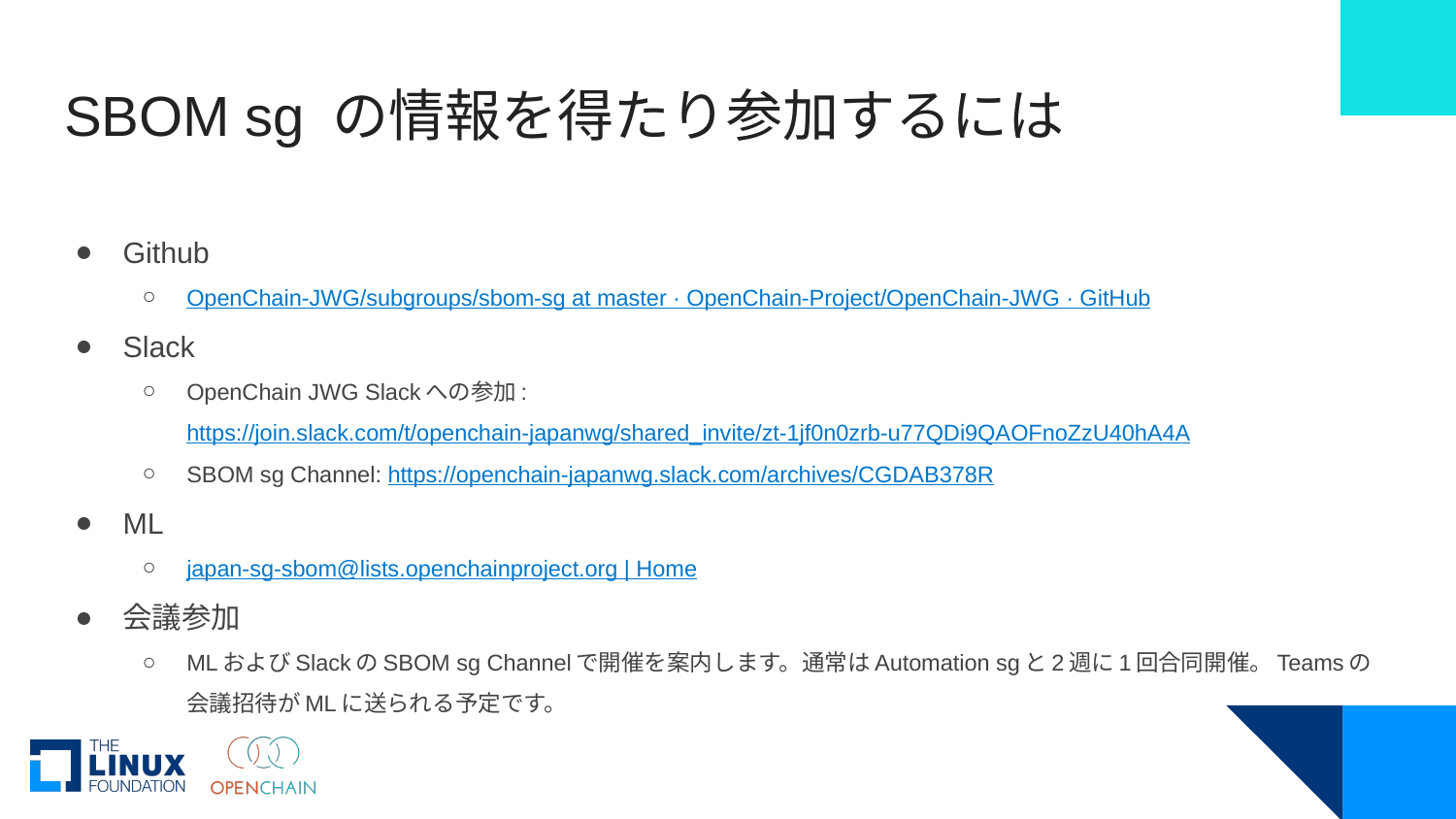

# SBOM sg の情報を得たり参加するには
Github
OpenChain-JWG/subgroups/sbom-sg at master · OpenChain-Project/OpenChain-JWG · GitHub
Slack
OpenChain JWG Slackへの参加: https://join.slack.com/t/openchain-japanwg/shared_invite/zt-1jf0n0zrb-u77QDi9QAOFnoZzU40hA4A
SBOM sg Channel: https://openchain-japanwg.slack.com/archives/CGDAB378R
ML
japan-sg-sbom@lists.openchainproject.org | Home
会議参加
MLおよびSlackのSBOM sg Channelで開催を案内します。通常はAutomation sgと2週に1回合同開催。Teamsの会議招待がMLに送られる予定です。